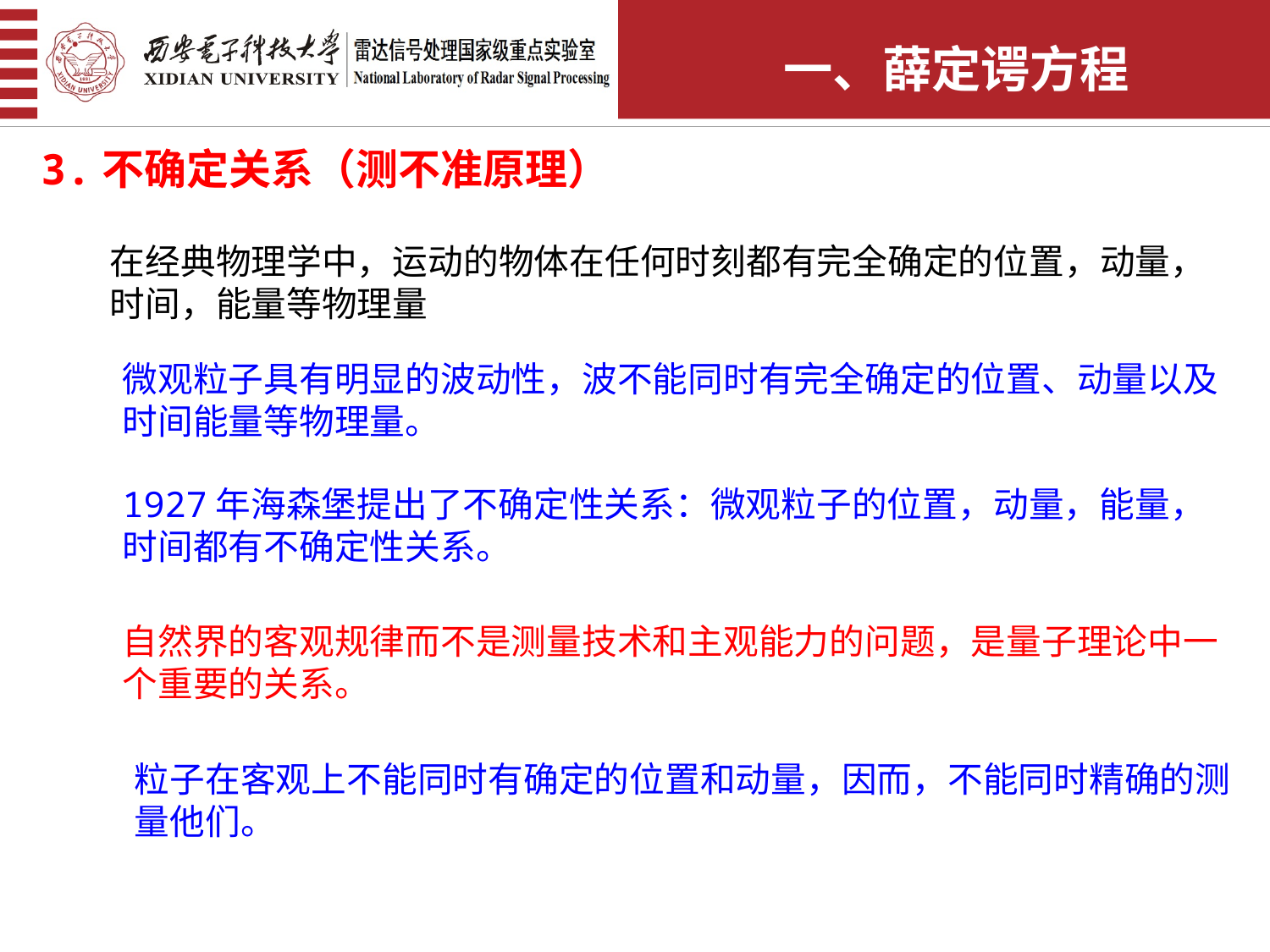

一、薛定谔方程
3.不确定关系（测不准原理）
在经典物理学中，运动的物体在任何时刻都有完全确定的位置，动量，时间，能量等物理量
微观粒子具有明显的波动性，波不能同时有完全确定的位置、动量以及时间能量等物理量。
1927年海森堡提出了不确定性关系：微观粒子的位置，动量，能量，时间都有不确定性关系。
自然界的客观规律而不是测量技术和主观能力的问题，是量子理论中一个重要的关系。
粒子在客观上不能同时有确定的位置和动量，因而，不能同时精确的测量他们。